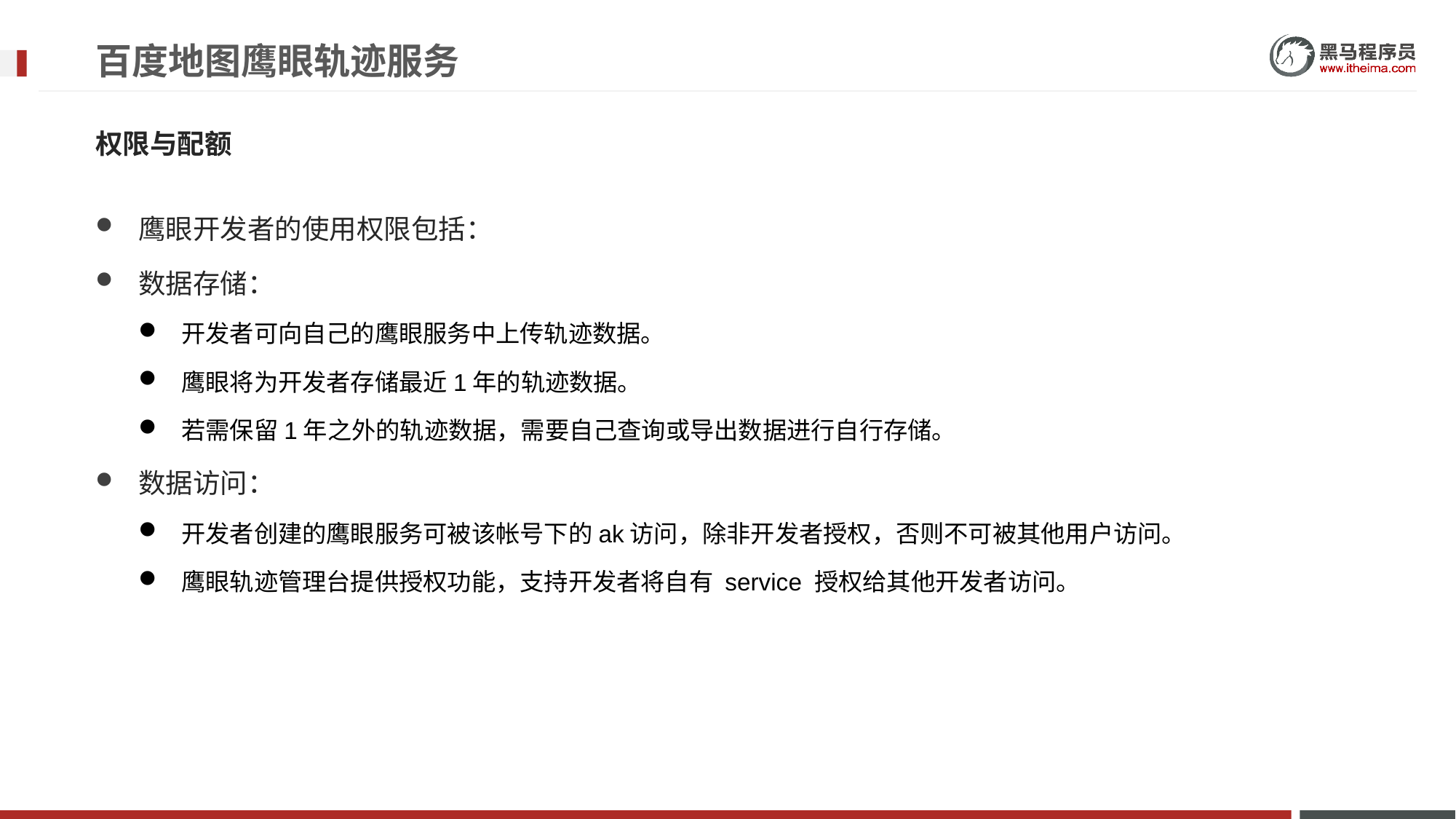

# 百度地图鹰眼轨迹服务
权限与配额
鹰眼开发者的使用权限包括：
数据存储：
开发者可向自己的鹰眼服务中上传轨迹数据。
鹰眼将为开发者存储最近1年的轨迹数据。
若需保留1年之外的轨迹数据，需要自己查询或导出数据进行自行存储。
数据访问：
开发者创建的鹰眼服务可被该帐号下的ak访问，除非开发者授权，否则不可被其他用户访问。
鹰眼轨迹管理台提供授权功能，支持开发者将自有 service 授权给其他开发者访问。